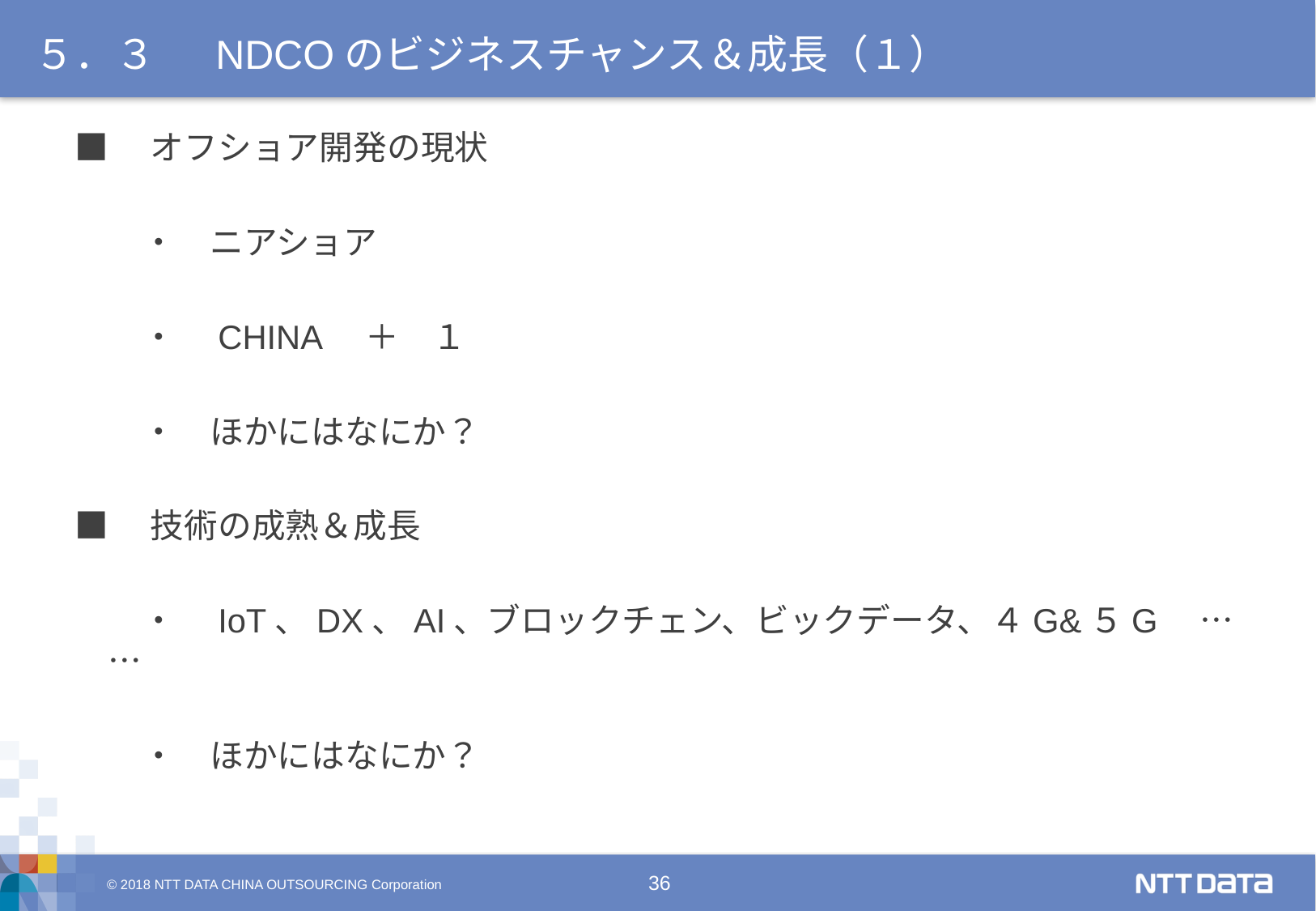

# ５．３　 NDCOのビジネスチャンス＆成長（１）
■　オフショア開発の現状

　　・　ニアショア

　　・　CHINA　＋　１

　　・　ほかにはなにか？

■　技術の成熟＆成長

　　・　IoT、DX、AI、ブロックチェン、ビックデータ、４G&５G　…　…

　　・　ほかにはなにか？